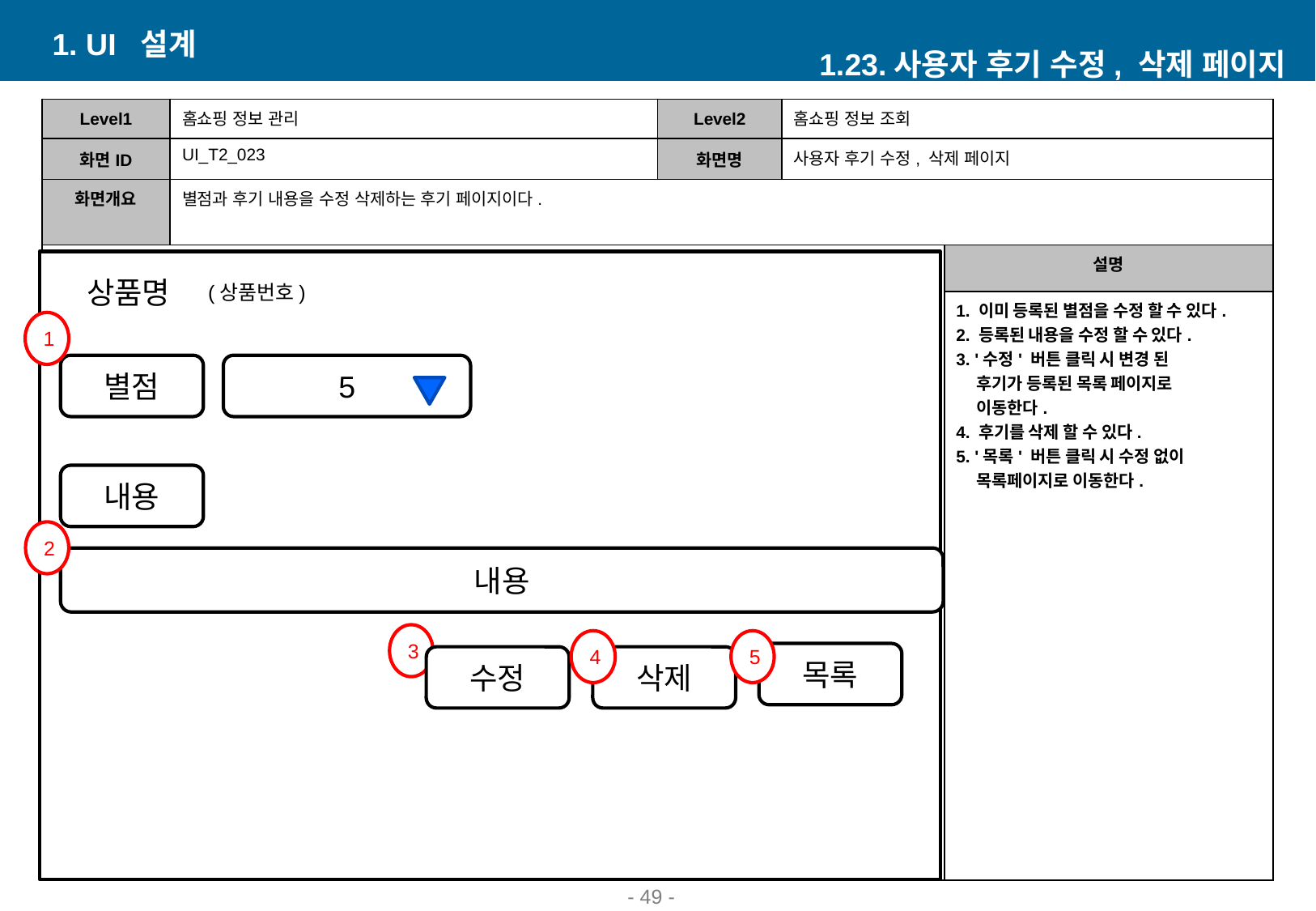

1. UI  설계
1.23.사용자 후기 수정, 삭제 페이지
| Level1 | 홈쇼핑 정보 관리 | Level2 | 홈쇼핑 정보 조회 |  |
| --- | --- | --- | --- | --- |
| 화면ID | UI\_T2\_023 | 화면명 | 사용자 후기 수정, 삭제 페이지 |  |
| 화면개요 | 별점과 후기 내용을 수정 삭제하는 후기 페이지이다. |  |  |  |
|  |  |  |  | 설명 |
|  |  |  |  | 1. 이미 등록된 별점을 수정 할 수 있다. 2. 등록된 내용을 수정 할 수 있다. 3. '수정' 버튼 클릭 시 변경 된     후기가 등록된 목록 페이지로     이동한다. 4. 후기를 삭제 할 수 있다. 5. '목록' 버튼 클릭 시 수정 없이      목록페이지로 이동한다. |

상품명
(상품번호)
1
별점
5

내용
2
내용
3
5
4
목록
수정
삭제
- 49 -